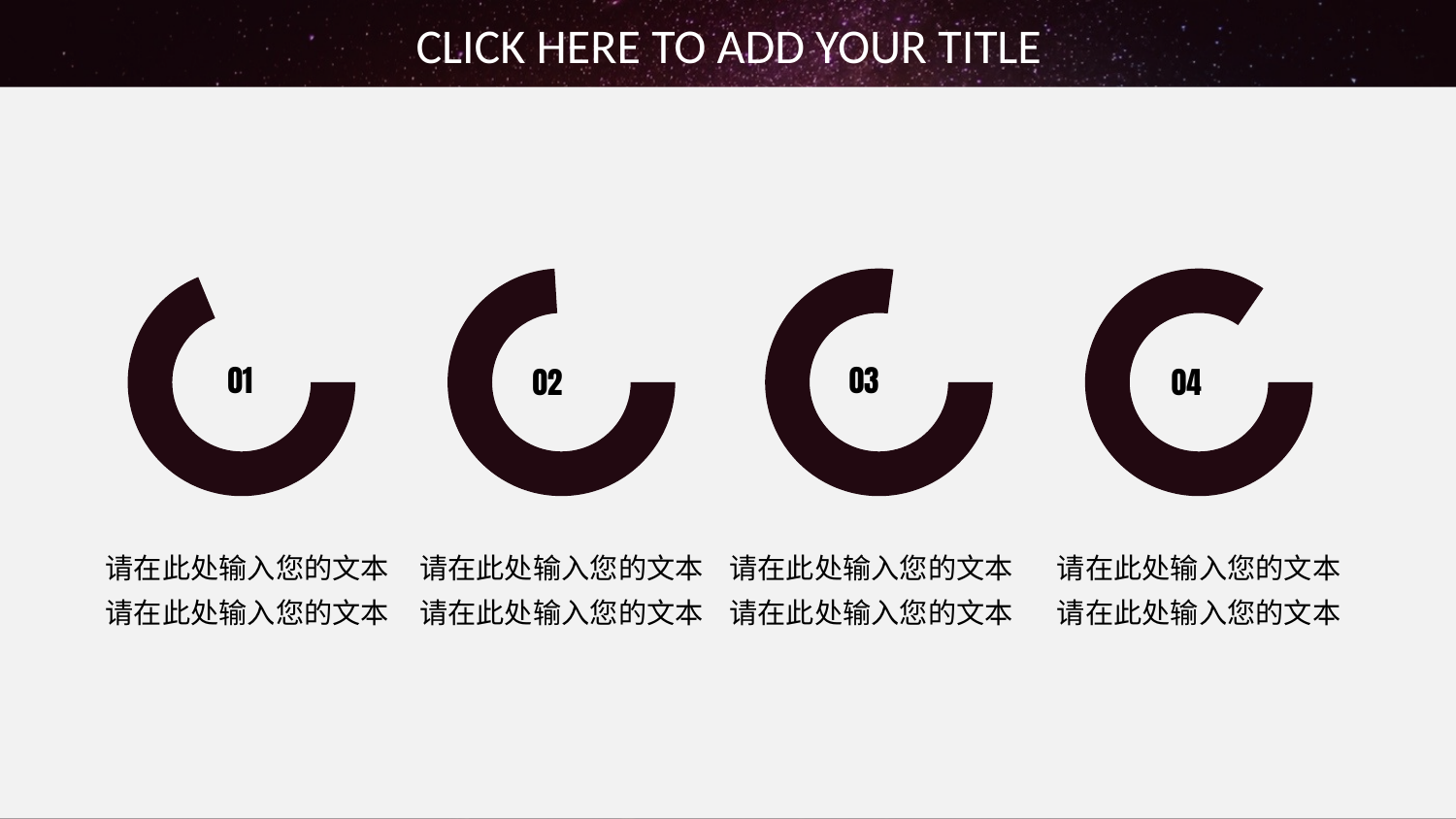

CLICK HERE TO ADD YOUR TITLE

01
03
02
04
请在此处输入您的文本
请在此处输入您的文本
请在此处输入您的文本
请在此处输入您的文本
请在此处输入您的文本
请在此处输入您的文本
请在此处输入您的文本
请在此处输入您的文本